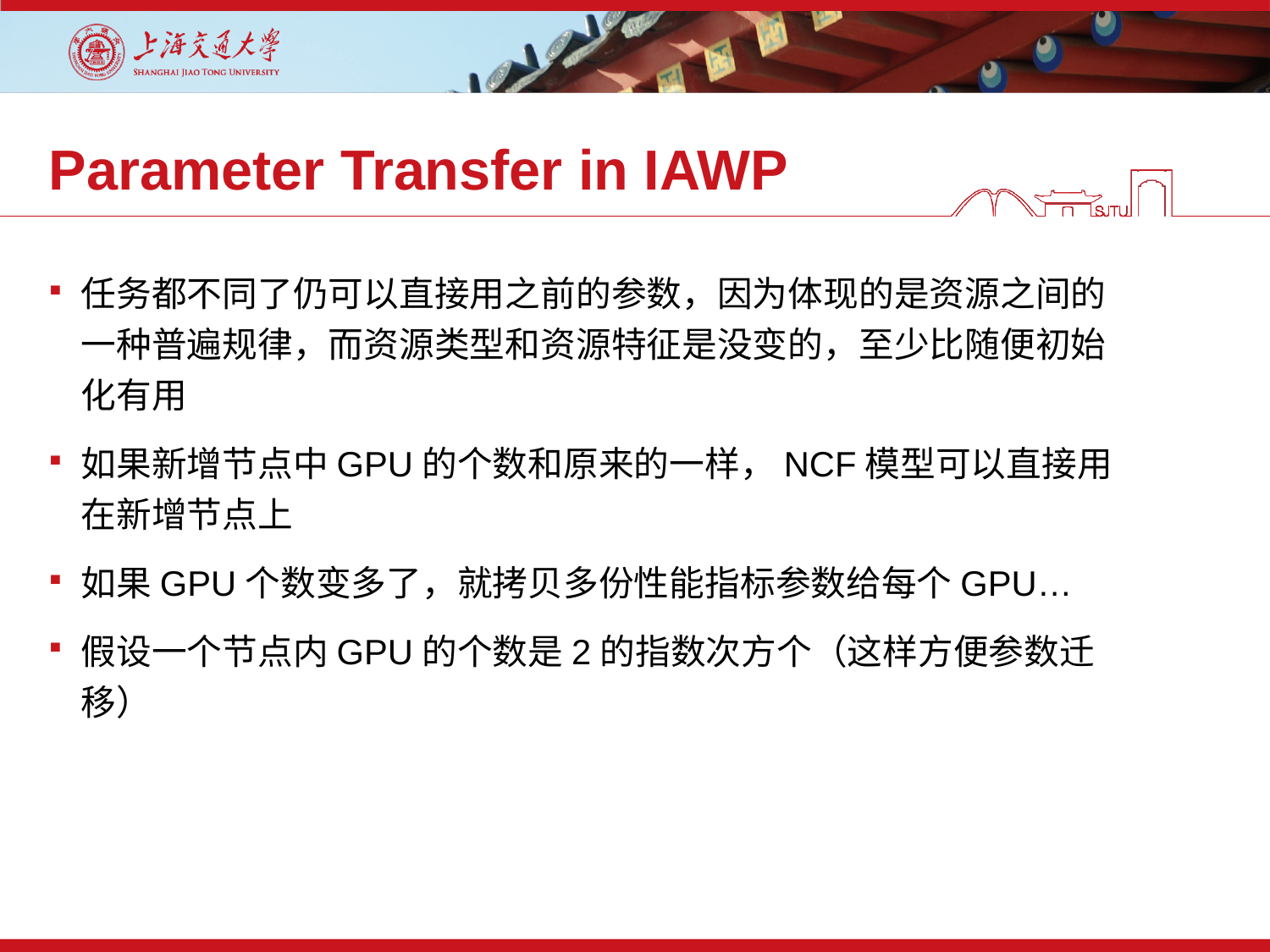

# Parameter Transfer in IAWP
任务都不同了仍可以直接用之前的参数，因为体现的是资源之间的一种普遍规律，而资源类型和资源特征是没变的，至少比随便初始化有用
如果新增节点中GPU的个数和原来的一样，NCF模型可以直接用在新增节点上
如果GPU个数变多了，就拷贝多份性能指标参数给每个GPU…
假设一个节点内GPU的个数是2的指数次方个（这样方便参数迁移）